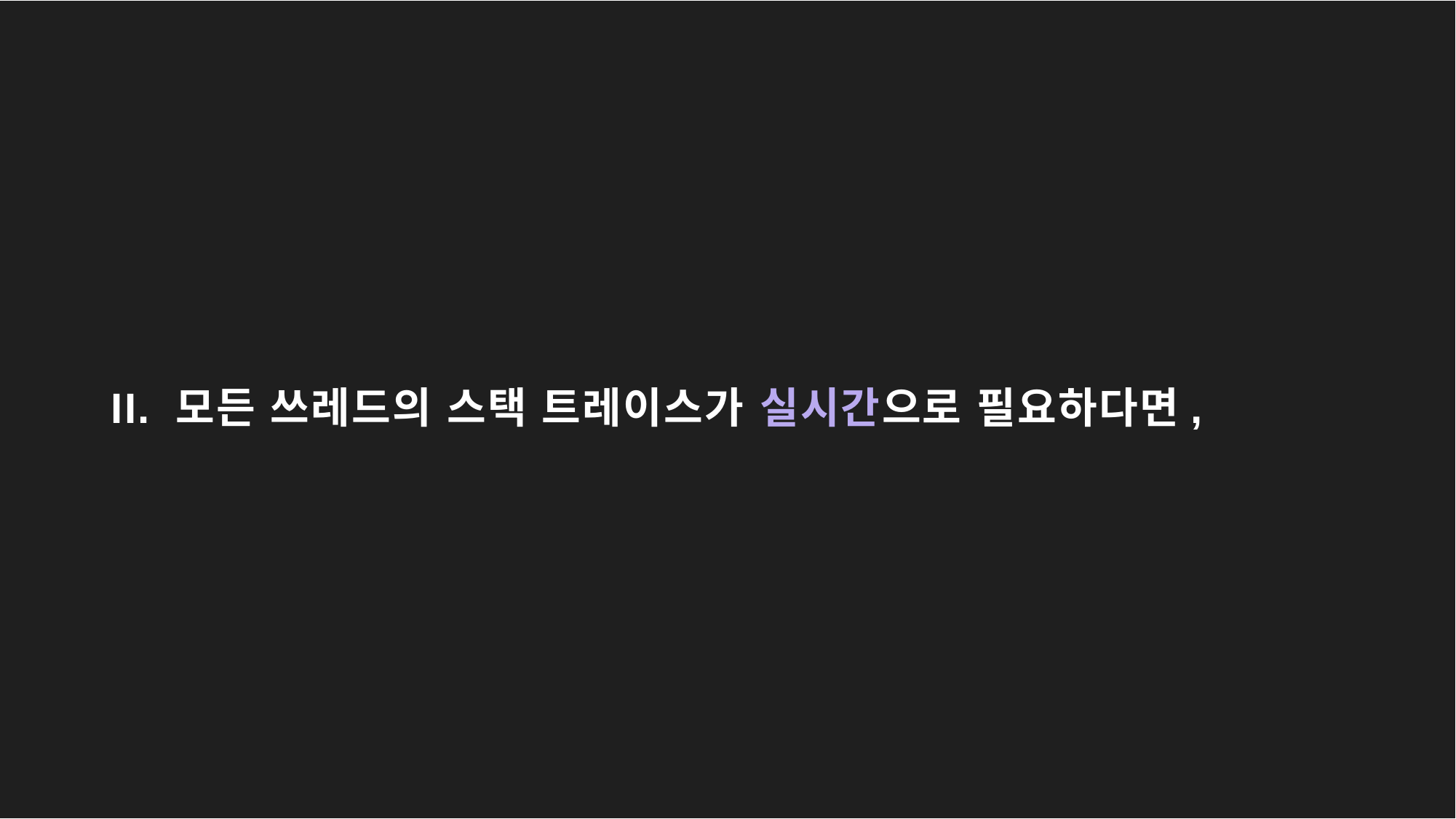

# II. 모든 쓰레드의 스택 트레이스가 실시간으로 필요하다면,